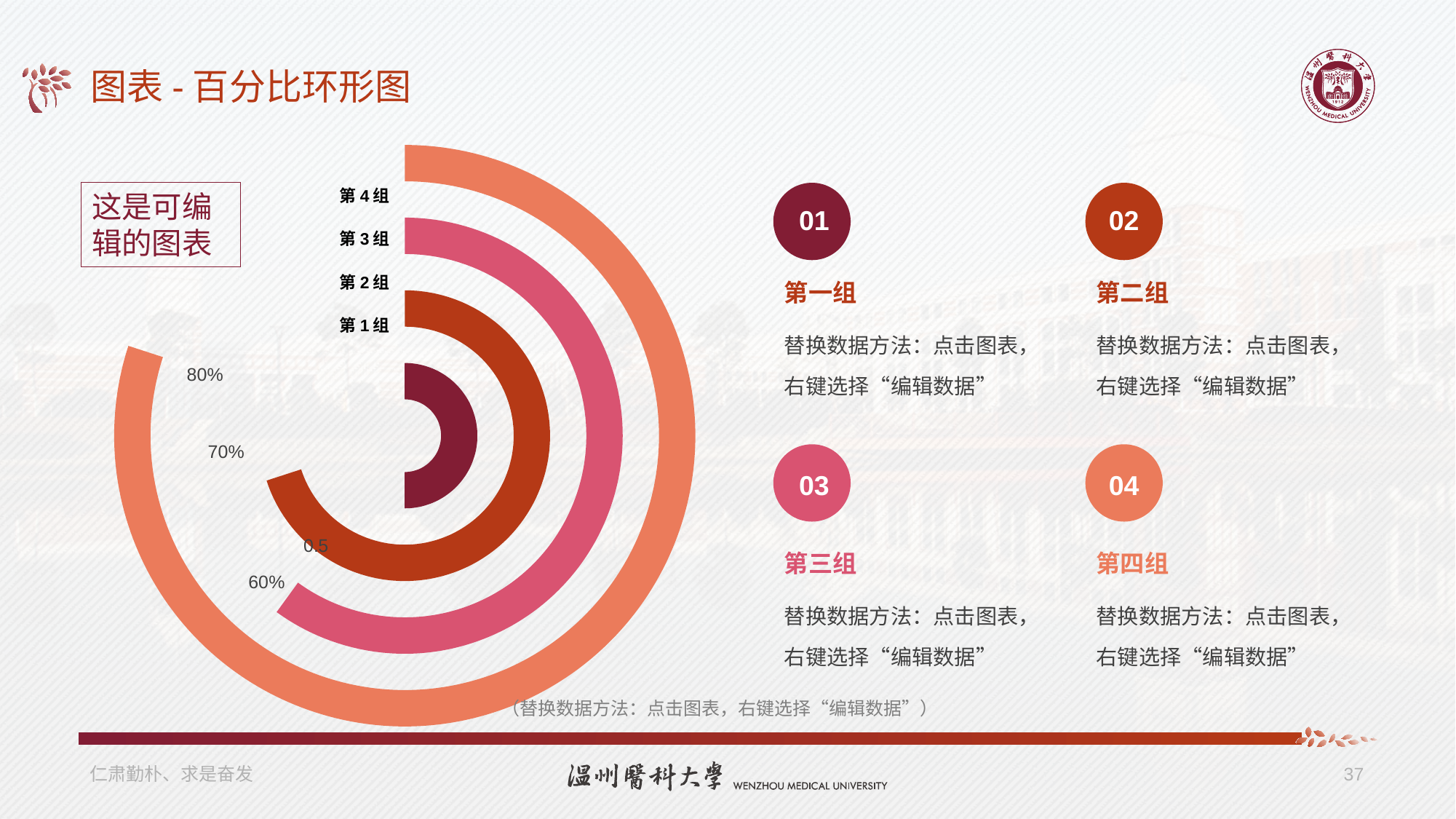

# 图表-百分比环形图

### Chart

| Category | 第一组 | 辅助列 | 第二组 | 辅助列2 | 第三组 | 辅助列3 | 第四组 |
|---|---|---|---|---|---|---|---|
| 实验数据 | 0.5 | None | 0.7 | None | 0.6 | None | 0.8 |
| 辅助 | 0.5 | None | 0.30000000000000004 | None | 0.4 | None | 0.19999999999999996 |
第4组
这是可编辑的图表
01
02
第3组
第2组
第一组
第二组
第1组
替换数据方法：点击图表，右键选择“编辑数据”
替换数据方法：点击图表，右键选择“编辑数据”
03
04
第三组
第四组
替换数据方法：点击图表，右键选择“编辑数据”
替换数据方法：点击图表，右键选择“编辑数据”
（替换数据方法：点击图表，右键选择“编辑数据”）
仁肃勤朴、求是奋发
37